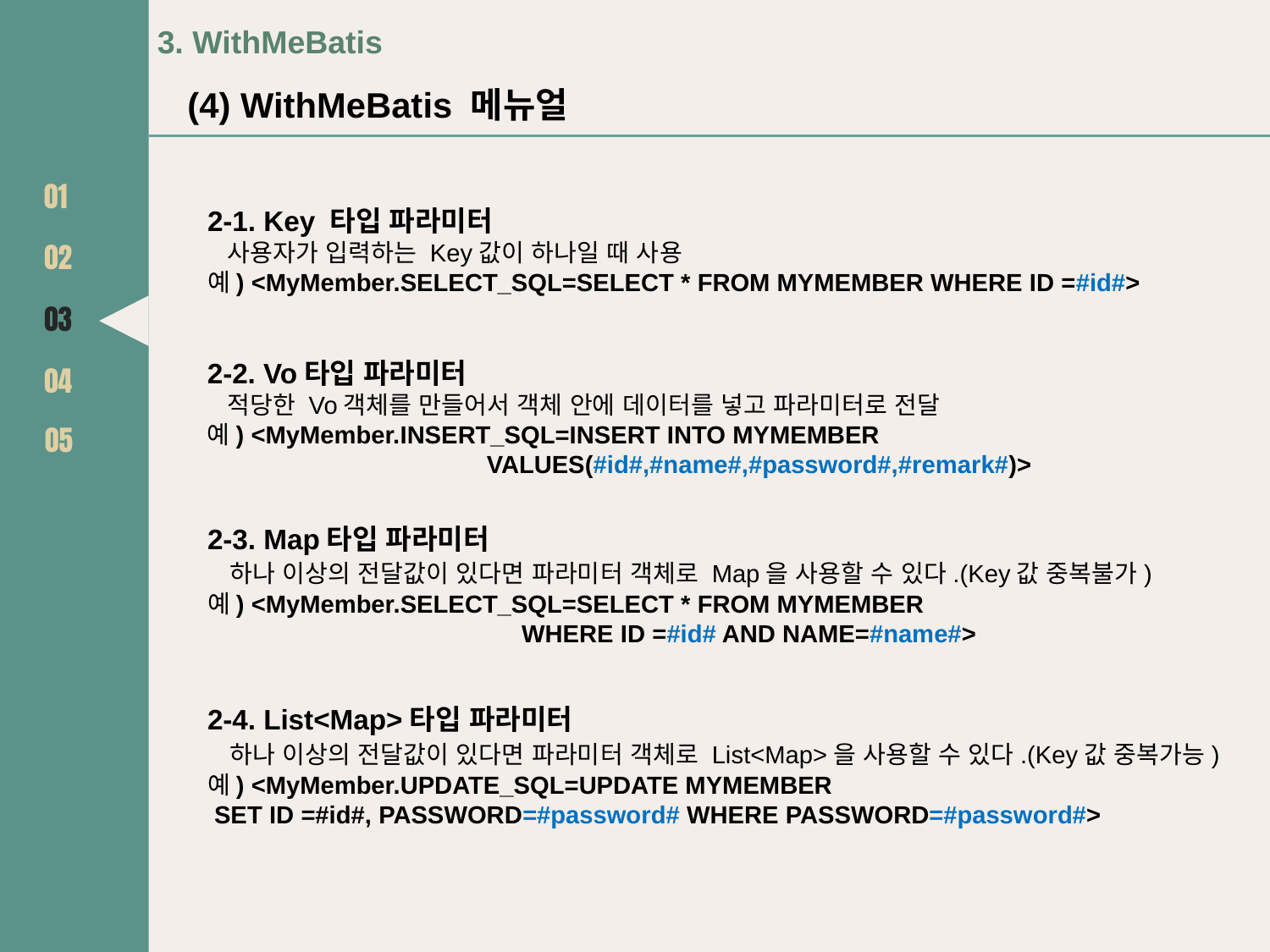

01

02

03
04
05
3. WithMeBatis
(4) WithMeBatis 메뉴얼

2-1. Key 타입 파라미터
  사용자가 입력하는 Key값이 하나일 때 사용
예) <MyMember.SELECT_SQL=SELECT * FROM MYMEMBER WHERE ID =#id#>
2-2. Vo타입 파라미터
  적당한 Vo객체를 만들어서 객체 안에 데이터를 넣고 파라미터로 전달
예) <MyMember.INSERT_SQL=INSERT INTO MYMEMBER
                                        VALUES(#id#,#name#,#password#,#remark#)>

2-3. Map타입 파라미터
  하나 이상의 전달값이 있다면 파라미터 객체로 Map을 사용할 수 있다.(Key값 중복불가)
예) <MyMember.SELECT_SQL=SELECT * FROM MYMEMBER
                                             WHERE ID =#id# AND NAME=#name#>
2-4. List<Map>타입 파라미터
  하나 이상의 전달값이 있다면 파라미터 객체로 List<Map>을 사용할 수 있다.(Key값 중복가능)
예) <MyMember.UPDATE_SQL=UPDATE MYMEMBER
 SET ID =#id#, PASSWORD=#password# WHERE PASSWORD=#password#>